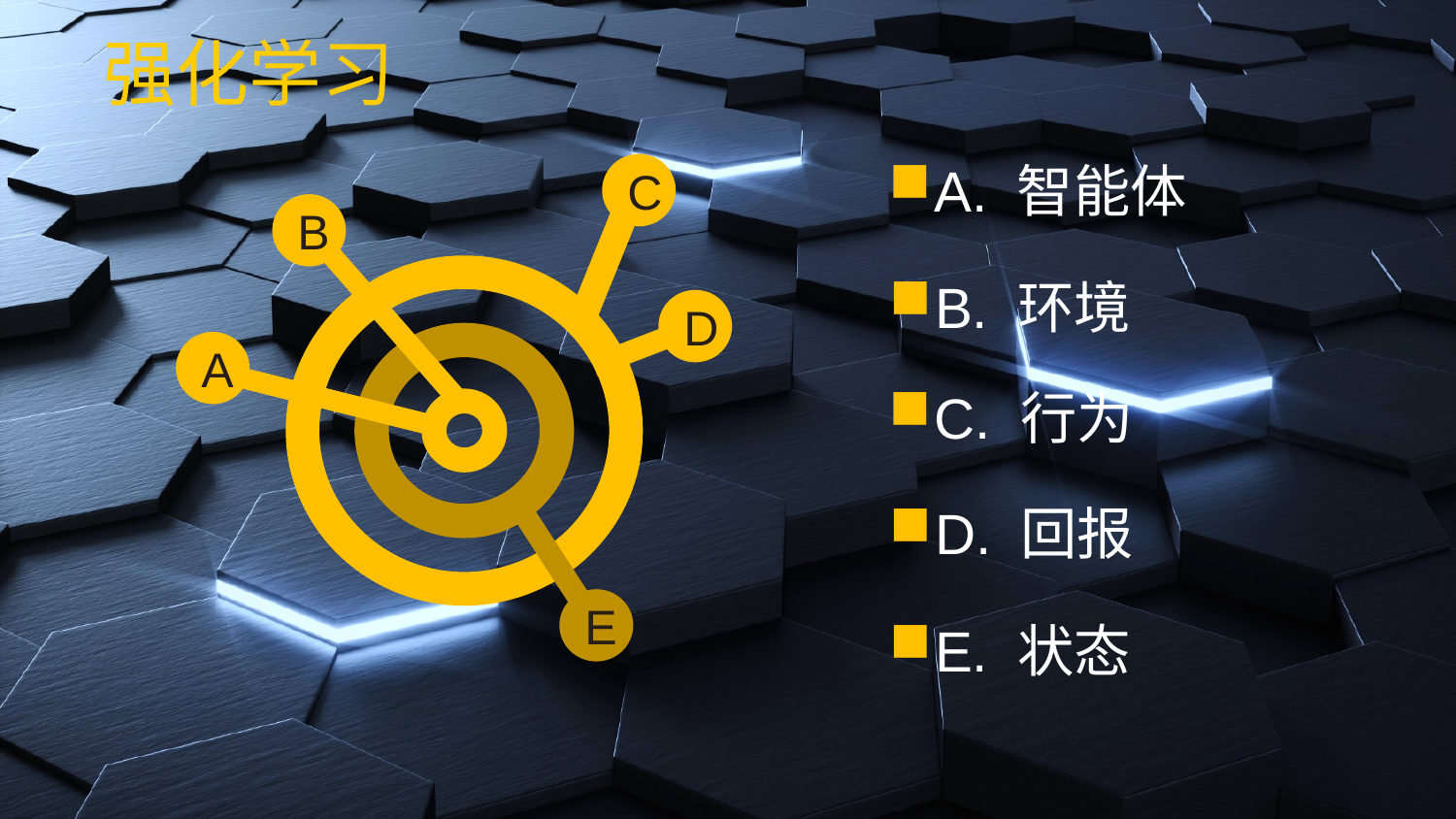

# 强化学习
A. 智能体
C

E
D

A

B
B. 环境

C. 行为
D. 回报
E. 状态